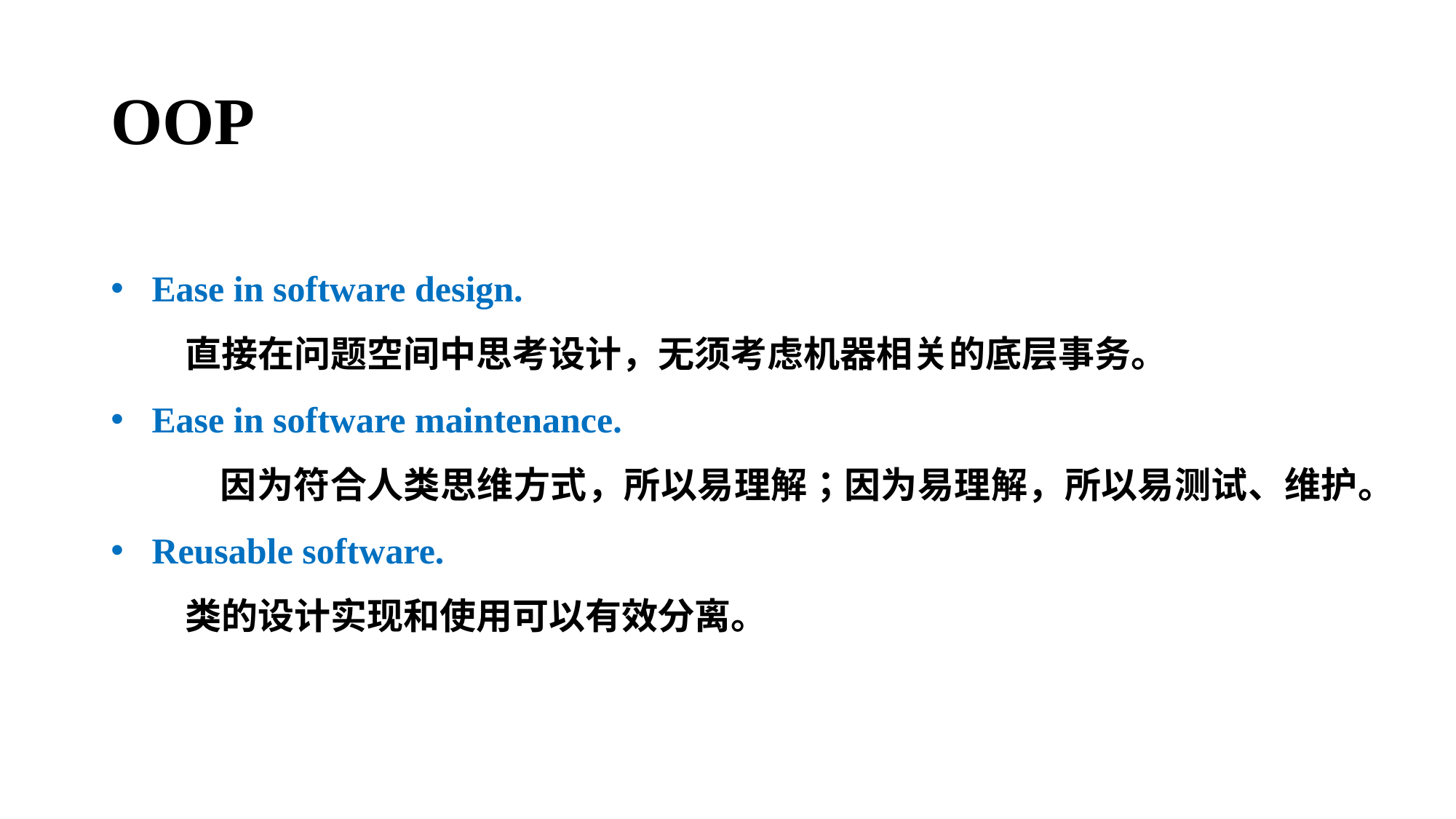

# OOP
Ease in software design.
        直接在问题空间中思考设计，无须考虑机器相关的底层事务。
Ease in software maintenance.
	因为符合人类思维方式，所以易理解；因为易理解，所以易测试、维护。
Reusable software.
        类的设计实现和使用可以有效分离。